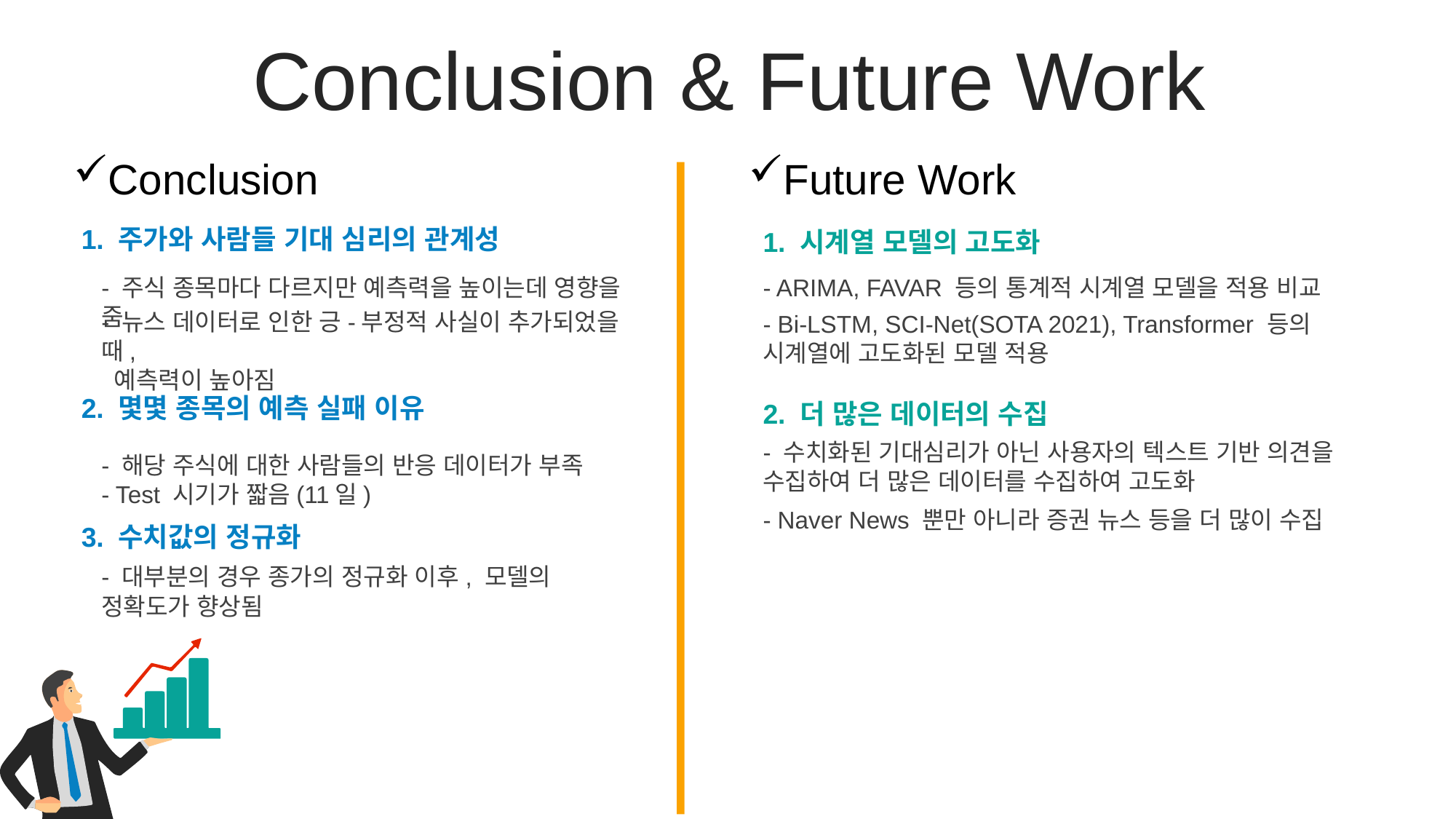

Conclusion & Future Work
Conclusion
Future Work

1. 주가와 사람들 기대 심리의 관계성
1. 시계열 모델의 고도화
- 주식 종목마다 다르지만 예측력을 높이는데 영향을 줌
- ARIMA, FAVAR 등의 통계적 시계열 모델을 적용 비교
- 뉴스 데이터로 인한 긍-부정적 사실이 추가되었을 때,
 예측력이 높아짐
- Bi-LSTM, SCI-Net(SOTA 2021), Transformer 등의 시계열에 고도화된 모델 적용
2. 몇몇 종목의 예측 실패 이유
2. 더 많은 데이터의 수집
- 수치화된 기대심리가 아닌 사용자의 텍스트 기반 의견을 수집하여 더 많은 데이터를 수집하여 고도화
- 해당 주식에 대한 사람들의 반응 데이터가 부족
- Test 시기가 짧음(11일)
- Naver News 뿐만 아니라 증권 뉴스 등을 더 많이 수집
3. 수치값의 정규화
- 대부분의 경우 종가의 정규화 이후, 모델의 정확도가 향상됨